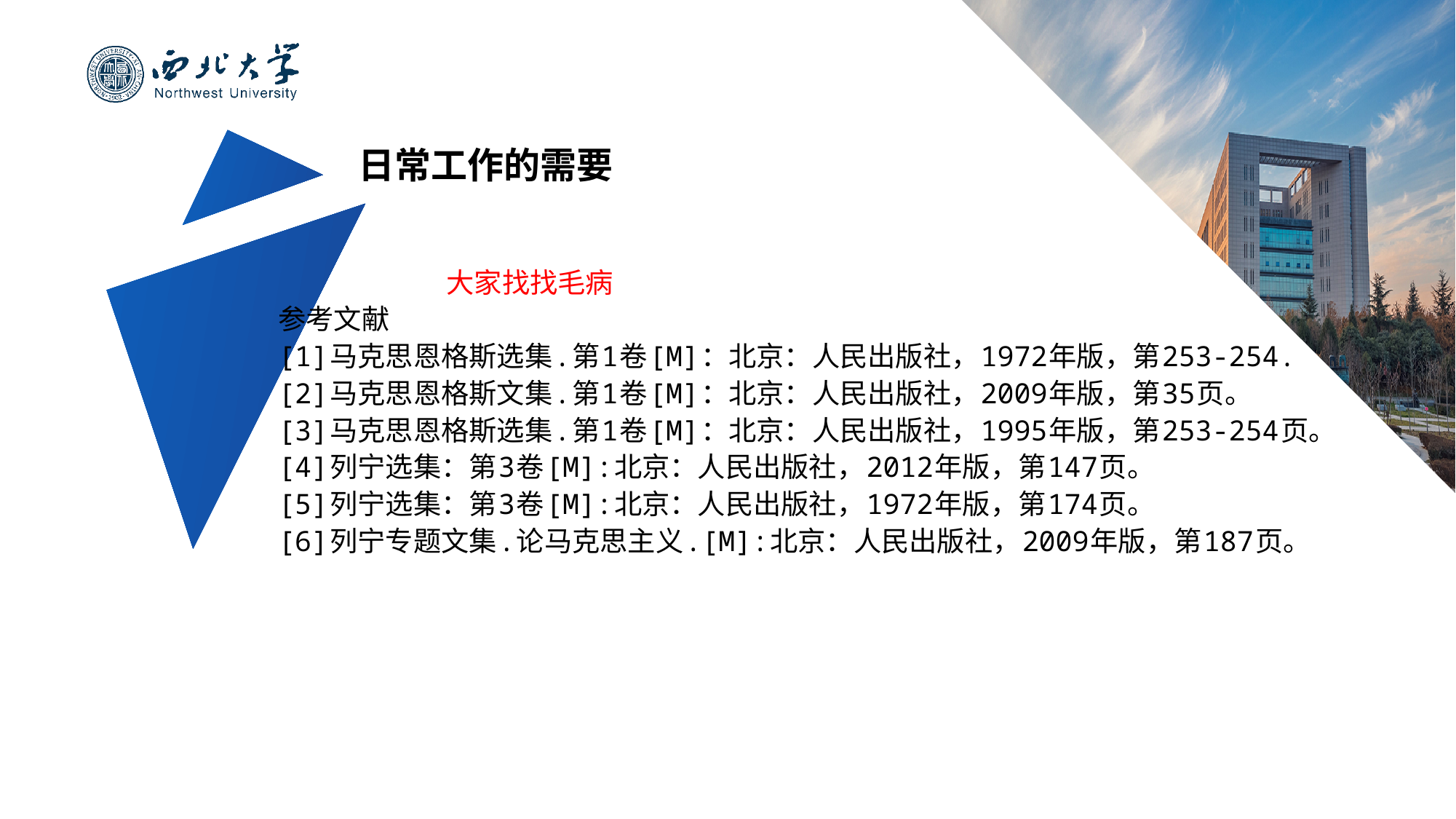

# 日常工作的需要
                           大家找找毛病
参考文献
[1]马克思恩格斯选集.第1卷[M]：北京：人民出版社，1972年版，第253-254.
[2]马克思恩格斯文集.第1卷[M]：北京：人民出版社，2009年版，第35页。
[3]马克思恩格斯选集.第1卷[M]：北京：人民出版社，1995年版，第253-254页。
[4]列宁选集：第3卷[M]:北京：人民出版社，2012年版，第147页。
[5]列宁选集：第3卷[M]:北京：人民出版社，1972年版，第174页。
[6]列宁专题文集.论马克思主义.[M]:北京：人民出版社，2009年版，第187页。